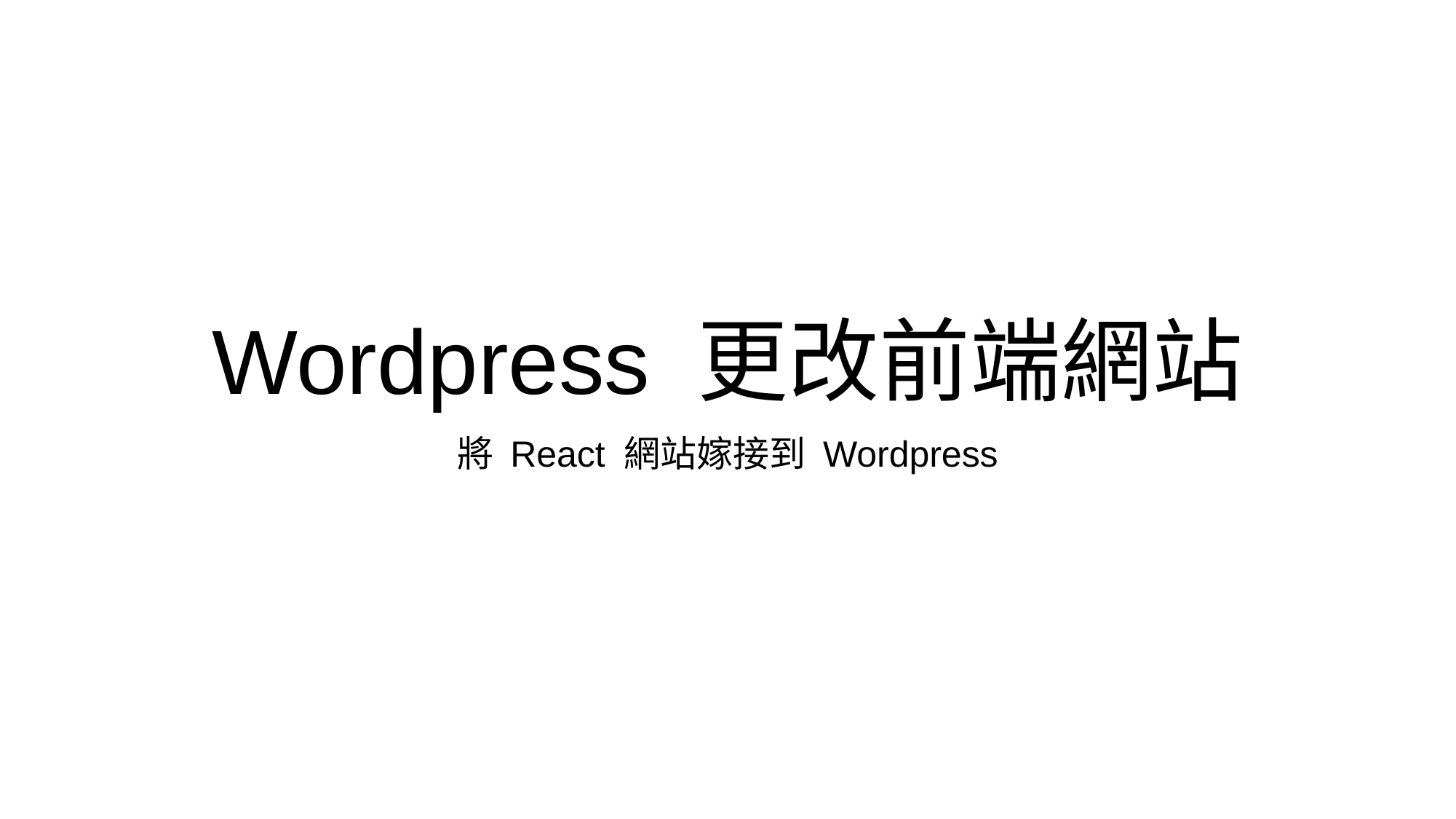

# Wordpress 更改前端網站
將 React 網站嫁接到 Wordpress